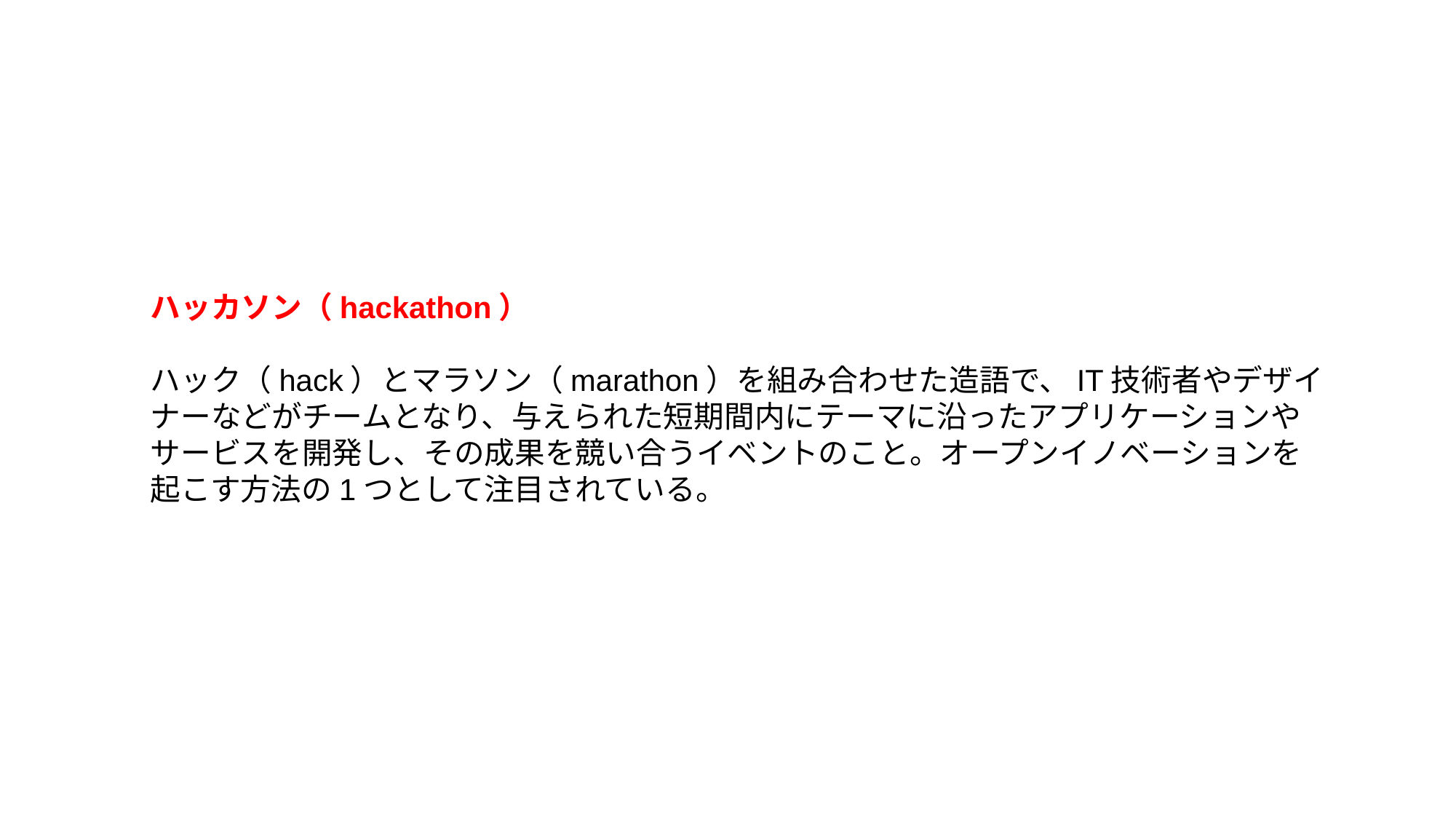

ハッカソン（hackathon）

ハック（hack）とマラソン（marathon）を組み合わせた造語で、IT技術者やデザイナーなどがチームとなり、与えられた短期間内にテーマに沿ったアプリケーションやサービスを開発し、その成果を競い合うイベントのこと。オープンイノベーションを起こす方法の1つとして注目されている。